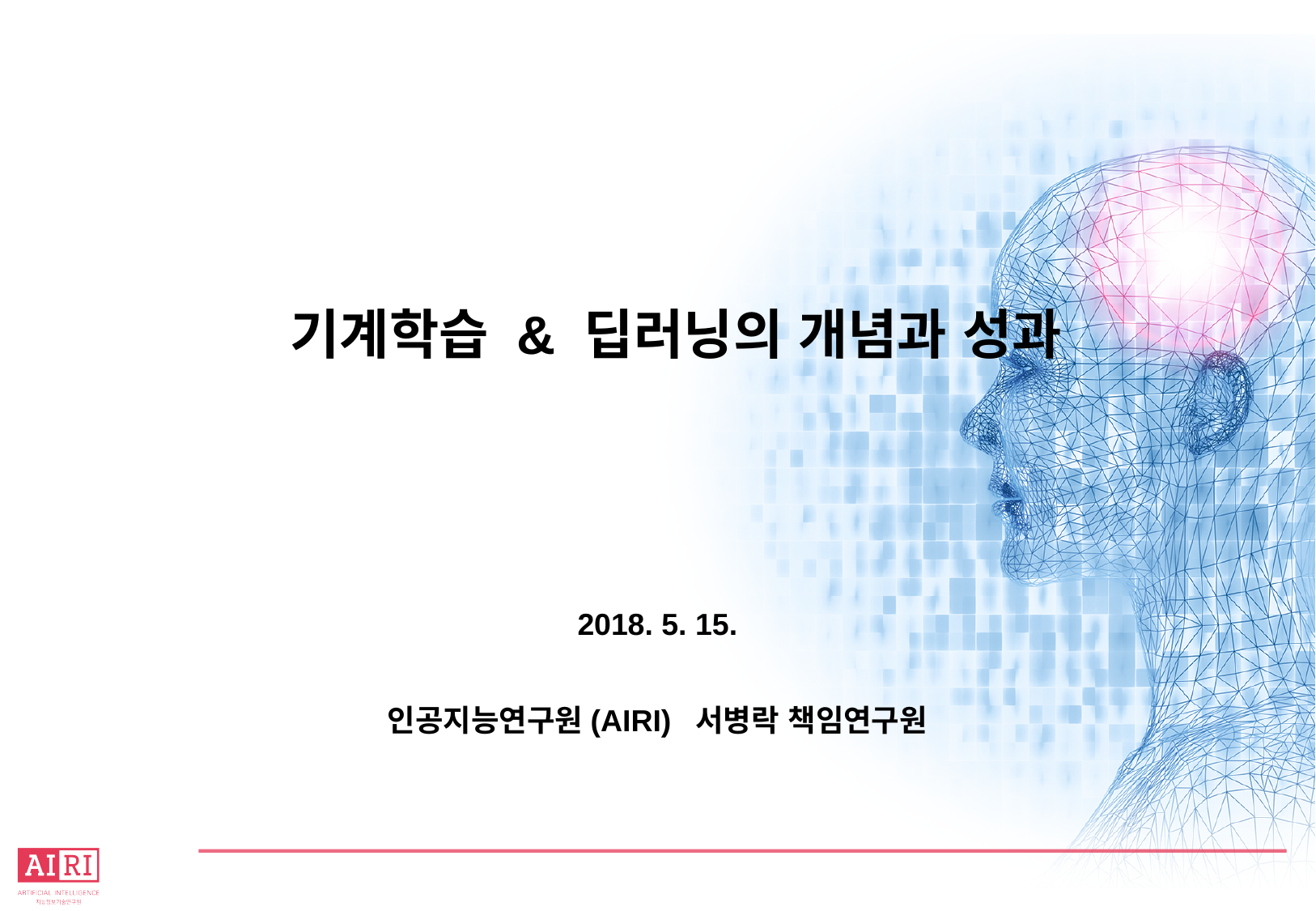

# 기계학습 & 딥러닝의 개념과 성과
2018. 5. 15.

인공지능연구원(AIRI)  서병락 책임연구원